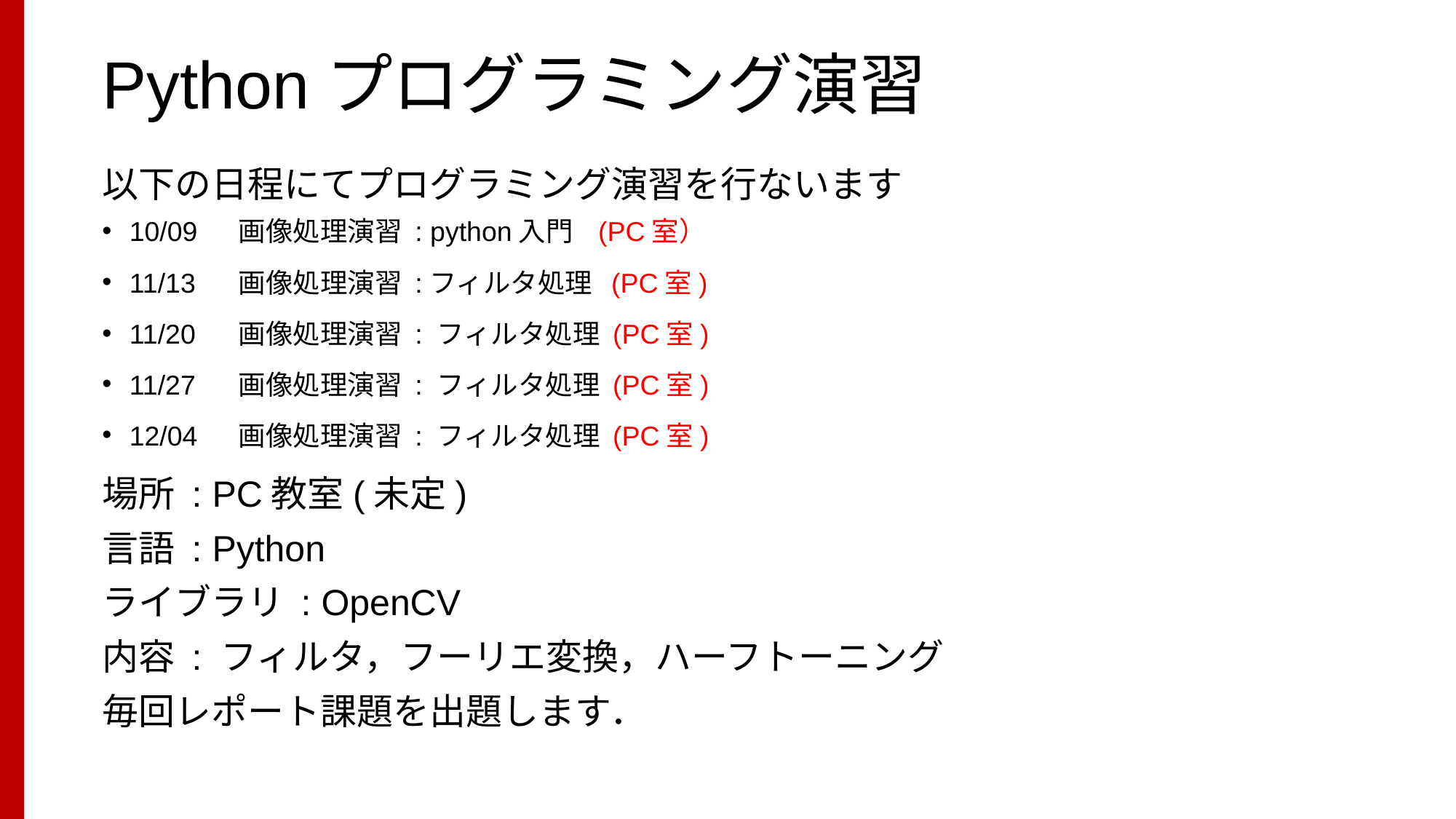

# Pythonプログラミング演習
以下の日程にてプログラミング演習を行ないます
10/09	画像処理演習 : python入門   (PC室）
11/13	画像処理演習 :フィルタ処理  (PC室)
11/20	画像処理演習 : フィルタ処理 (PC室)
11/27	画像処理演習 : フィルタ処理 (PC室)
12/04	画像処理演習 : フィルタ処理 (PC室)
場所 : PC教室(未定)
言語 : Python
ライブラリ : OpenCV
内容 : フィルタ，フーリエ変換，ハーフトーニング
毎回レポート課題を出題します．